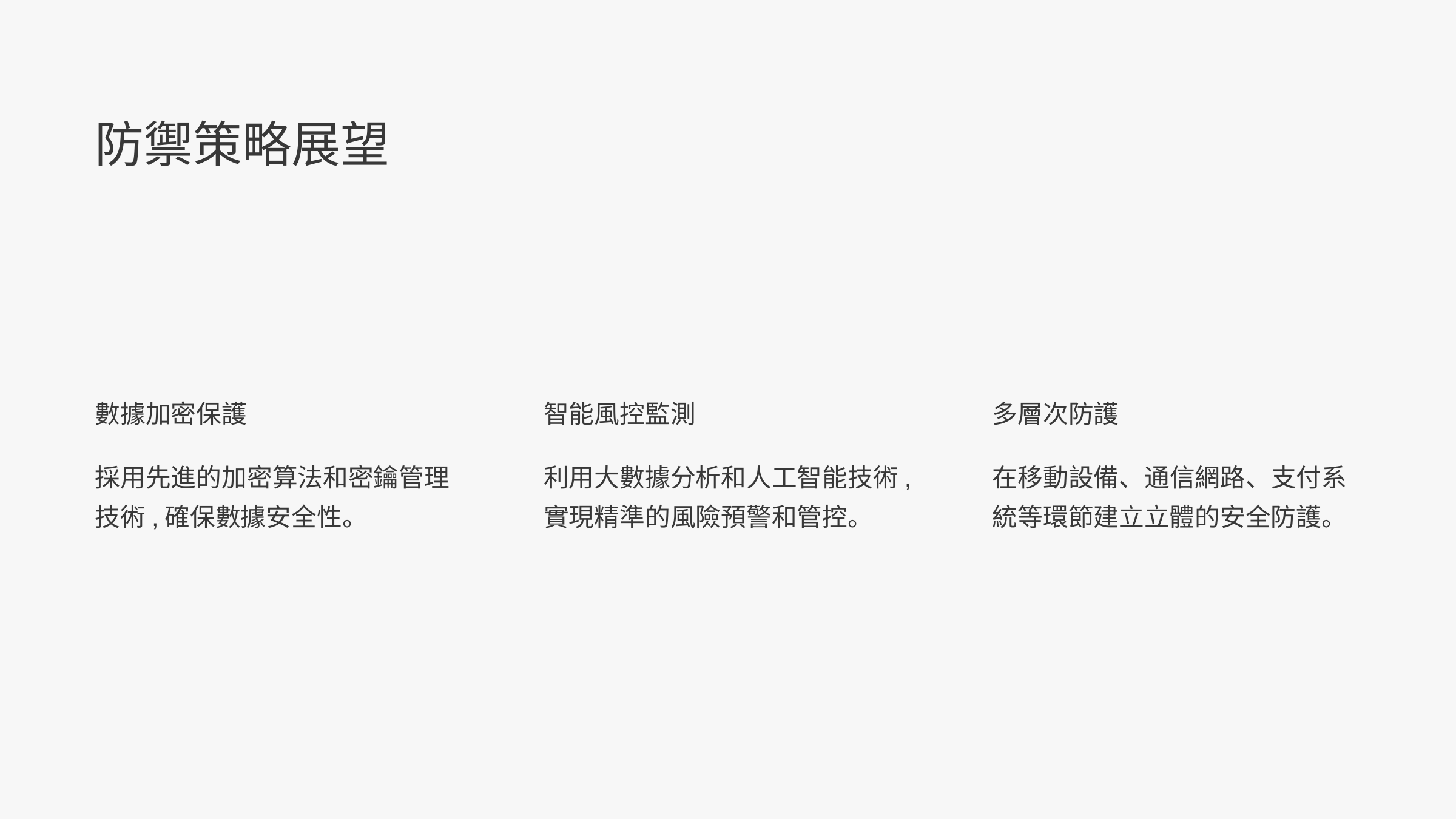

防禦策略展望
數據加密保護
智能風控監測
多層次防護
採用先進的加密算法和密鑰管理技術,確保數據安全性。
利用大數據分析和人工智能技術,實現精準的風險預警和管控。
在移動設備、通信網路、支付系統等環節建立立體的安全防護。